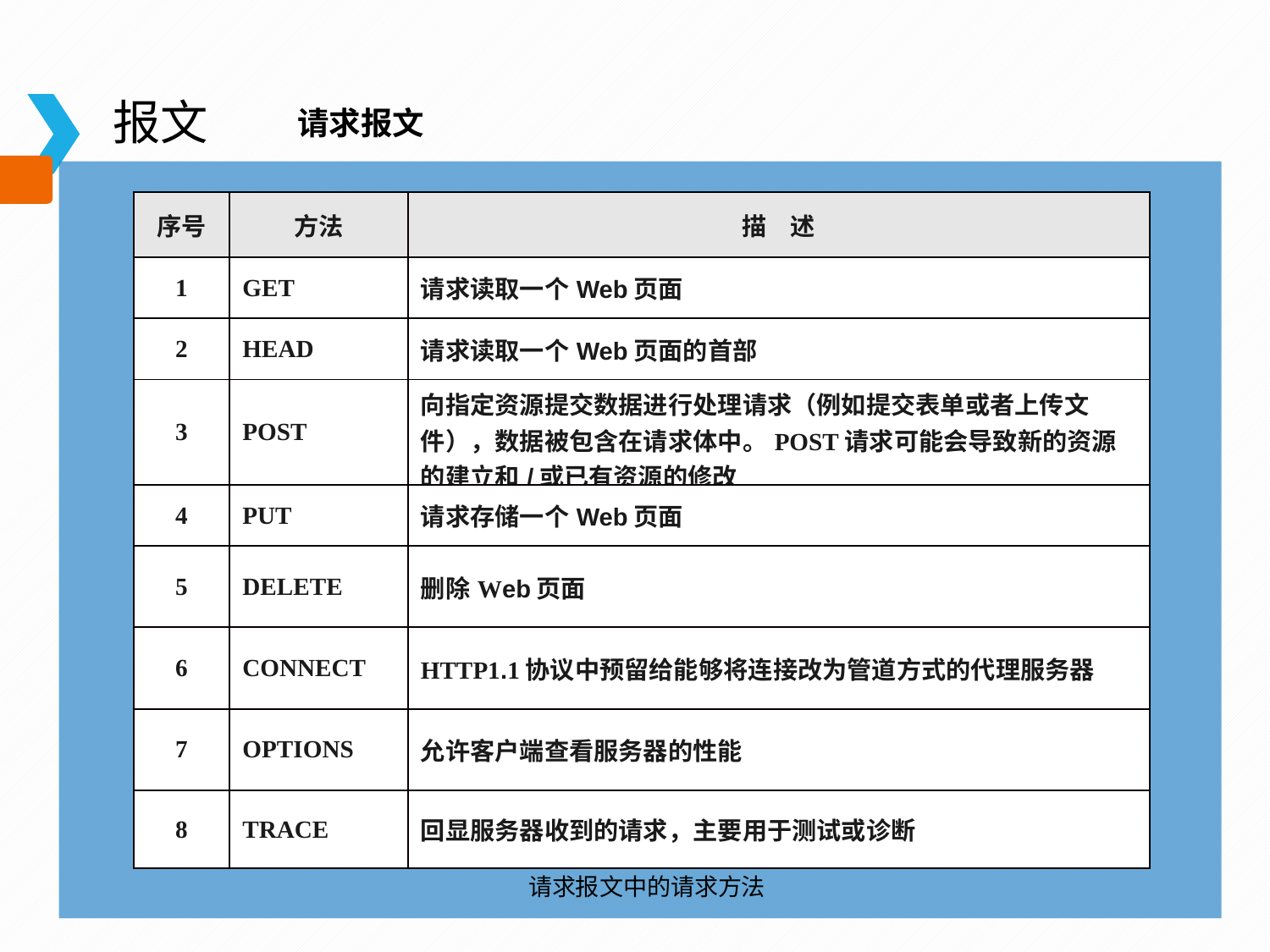

报文
请求报文

| 序号 | 方法 | 描 述 |
| --- | --- | --- |
| 1 | GET | 请求读取一个Web页面 |
| 2 | HEAD | 请求读取一个Web页面的首部 |
| 3 | POST | 向指定资源提交数据进行处理请求（例如提交表单或者上传文件），数据被包含在请求体中。POST请求可能会导致新的资源的建立和/或已有资源的修改 |
| 4 | PUT | 请求存储一个Web页面 |
| 5 | DELETE | 删除Web页面 |
| 6 | CONNECT | HTTP1.1协议中预留给能够将连接改为管道方式的代理服务器 |
| 7 | OPTIONS | 允许客户端查看服务器的性能 |
| 8 | TRACE | 回显服务器收到的请求，主要用于测试或诊断 |
 请求报文中的请求方法